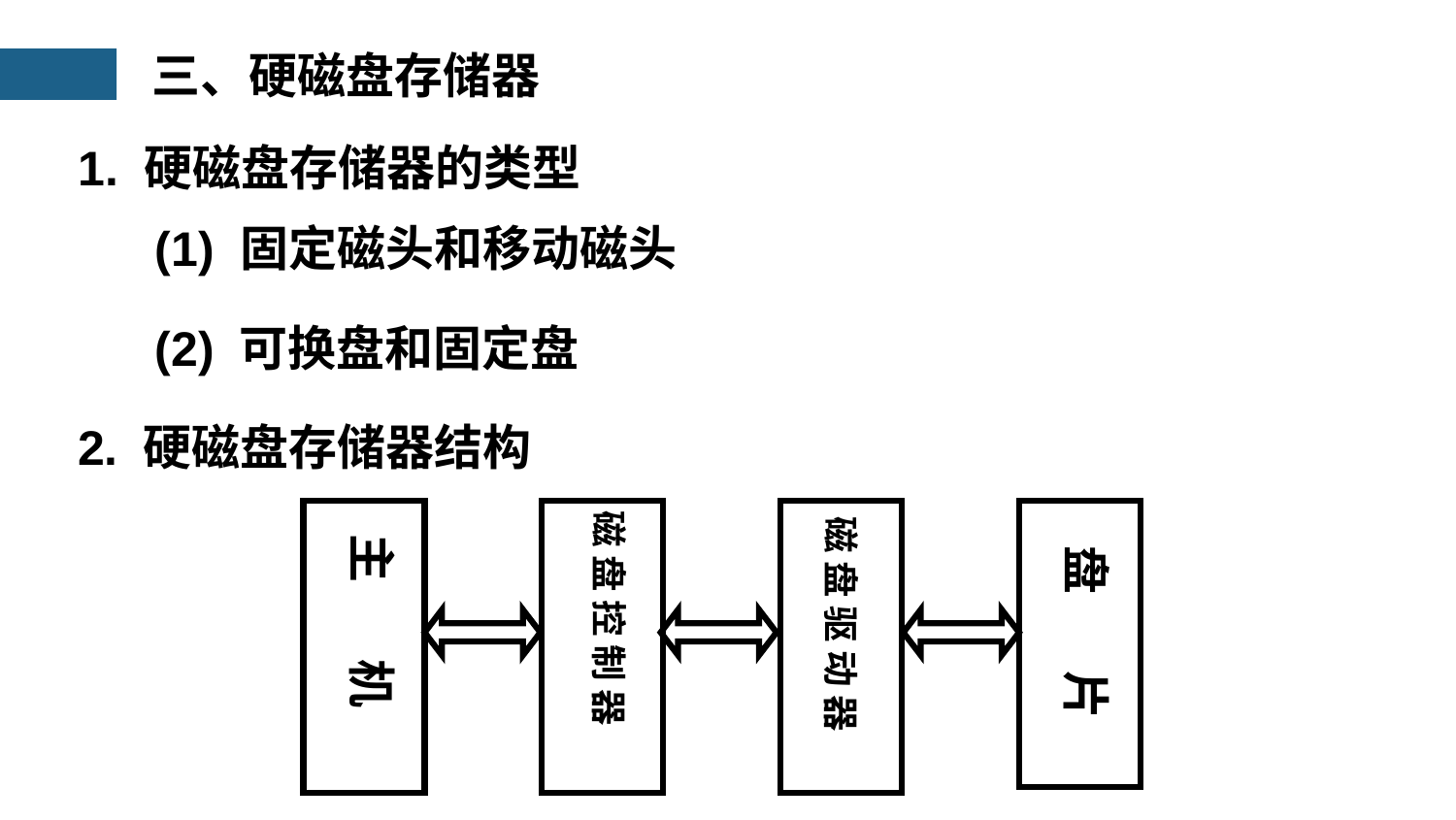

三、硬磁盘存储器
1. 硬磁盘存储器的类型
(1) 固定磁头和移动磁头
(2) 可换盘和固定盘
2. 硬磁盘存储器结构
磁 盘 控 制 器

主       机

磁 盘 驱 动 器

盘       片